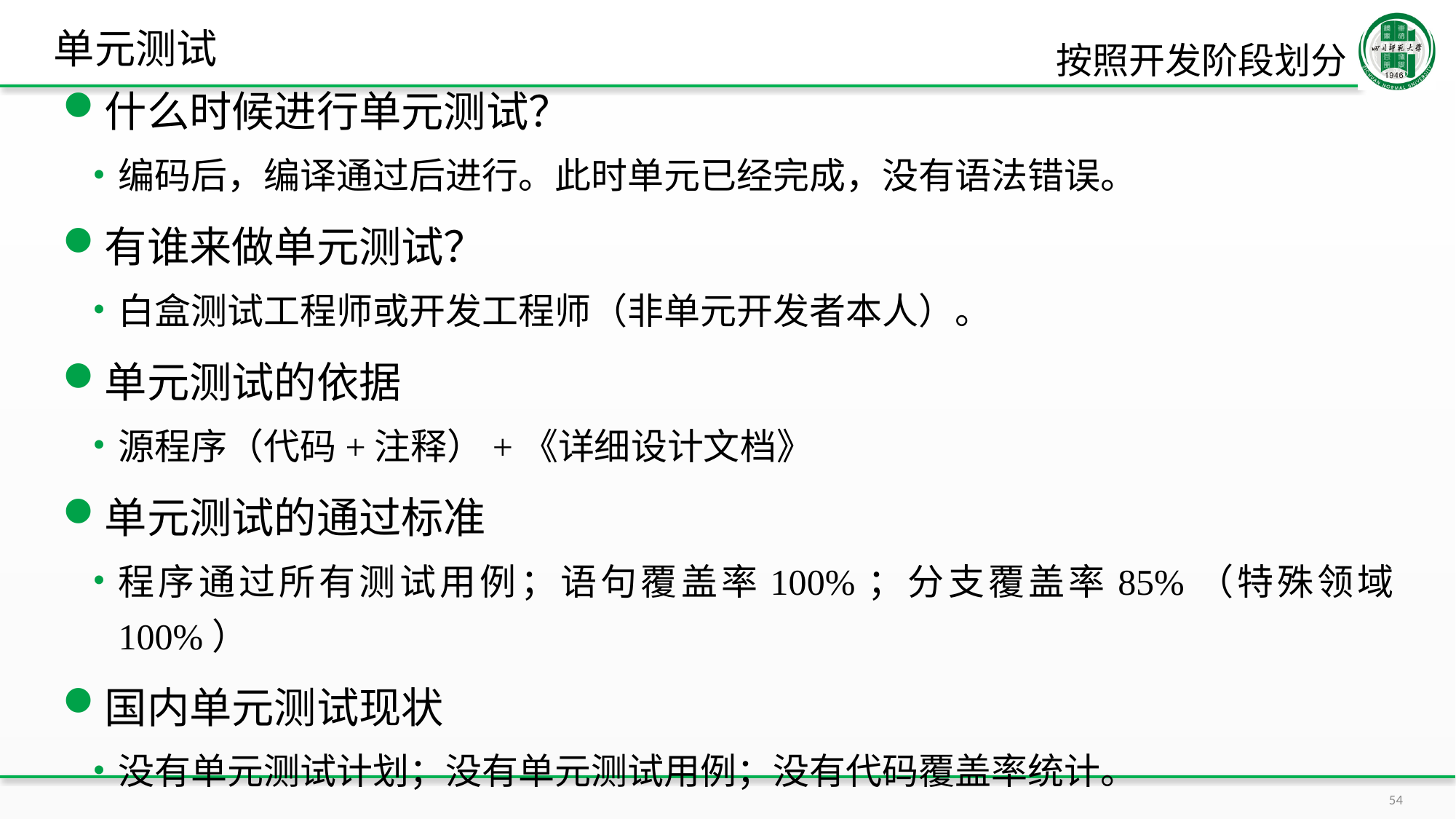

# 单元测试
按照开发阶段划分
什么时候进行单元测试？
编码后，编译通过后进行。此时单元已经完成，没有语法错误。
有谁来做单元测试？
白盒测试工程师或开发工程师（非单元开发者本人）。
单元测试的依据
源程序（代码+注释）+《详细设计文档》
单元测试的通过标准
程序通过所有测试用例；语句覆盖率100%；分支覆盖率85%（特殊领域100%）
国内单元测试现状
没有单元测试计划；没有单元测试用例；没有代码覆盖率统计。
54